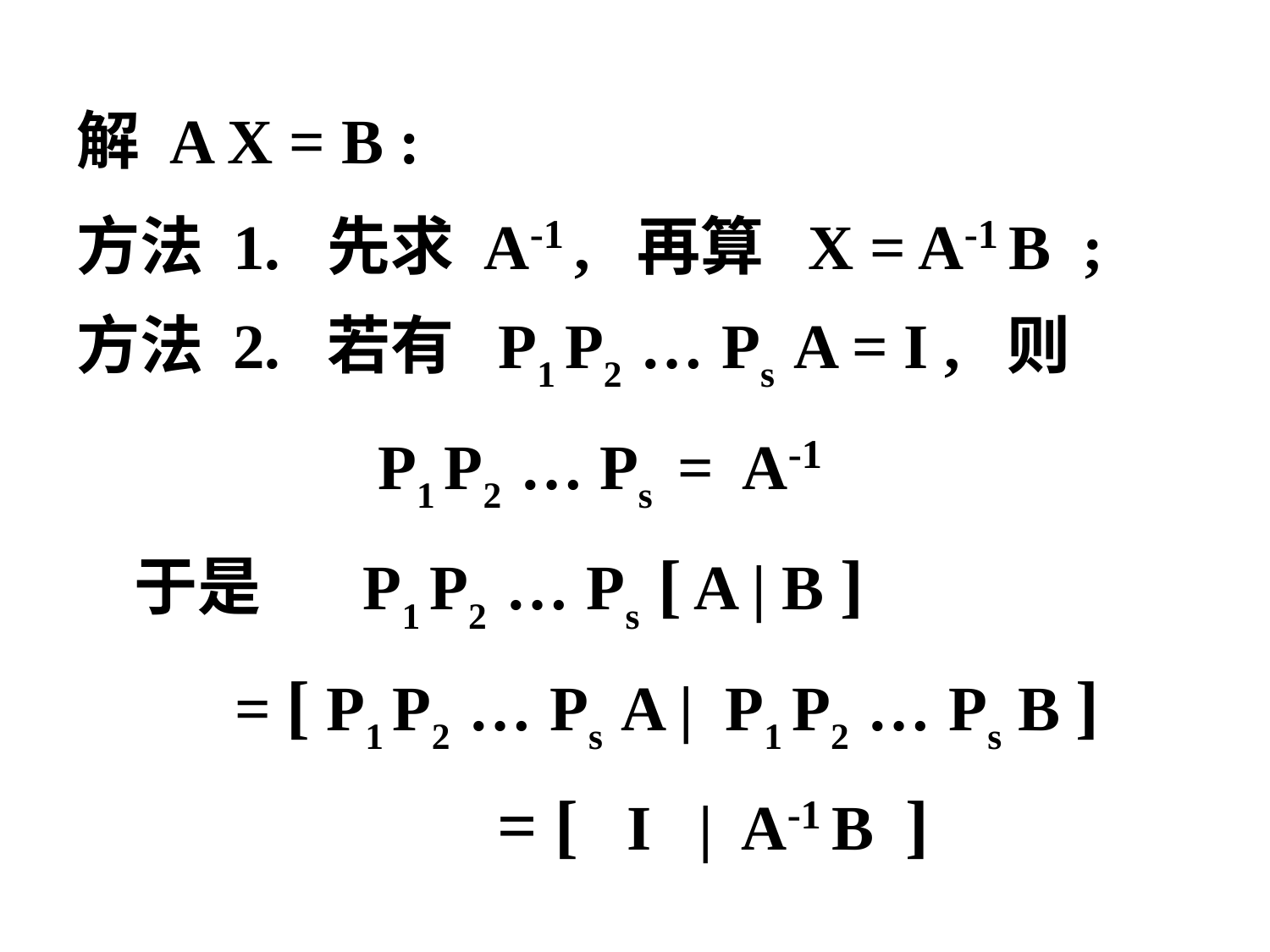

解 A X = B :
方法 1.  先求 A-1 ,  再算  X = A-1 B  ;
方法 2.  若有  P1 P2  … Ps  A = I ,  则
                   P1 P2  … Ps  =  A-1
   于是      P1 P2  … Ps  [ A | B ]
          = [ P1 P2  … Ps  A |  P1 P2  … Ps B ]
                        = [   I   |  A-1 B  ]